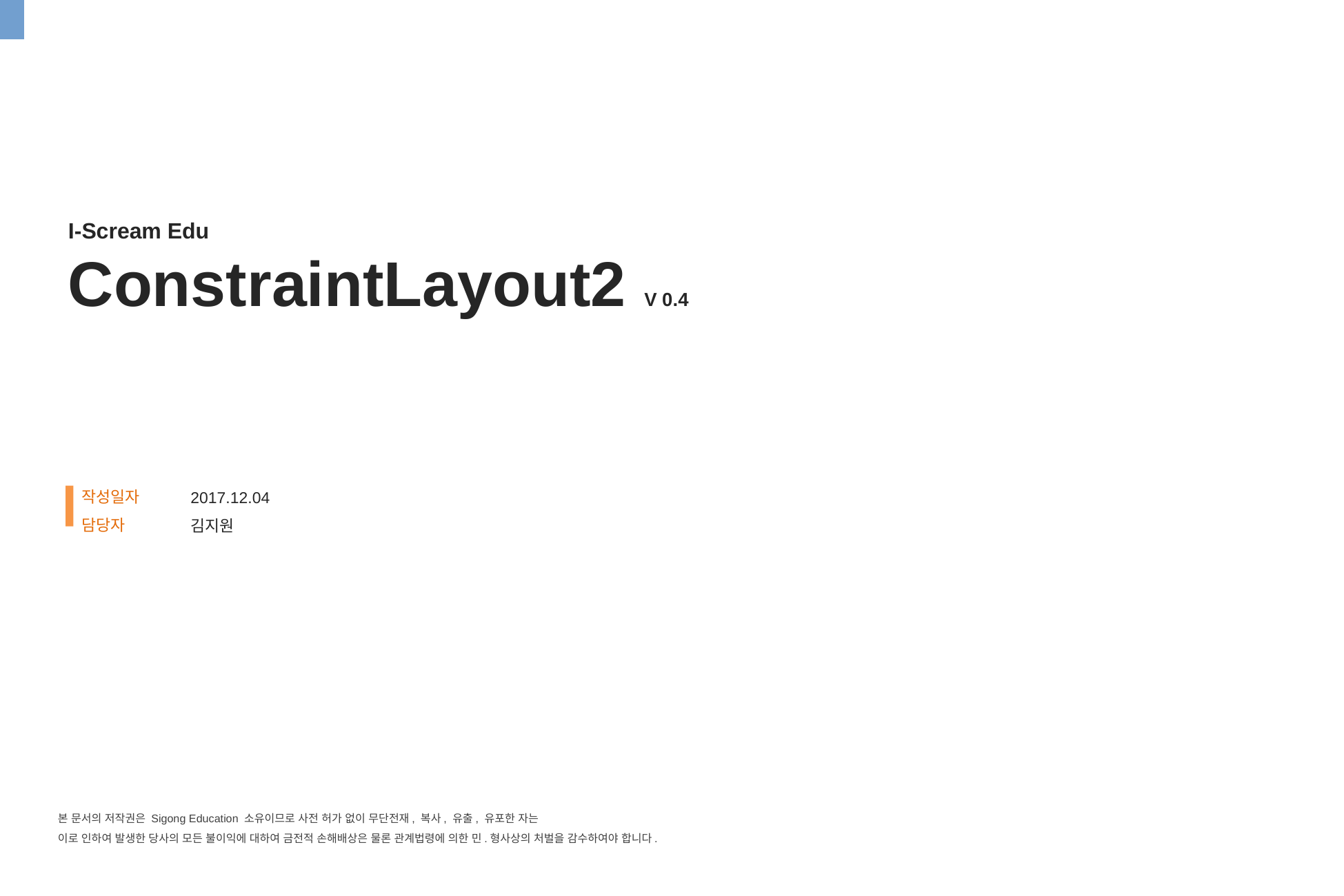

I-Scream Edu
ConstraintLayout2 V 0.4
작성일자
담당자
2017.12.04
김지원

본 문서의 저작권은 Sigong Education 소유이므로 사전 허가 없이 무단전재, 복사, 유출, 유포한 자는
이로 인하여 발생한 당사의 모든 불이익에 대하여 금전적 손해배상은 물론 관계법령에 의한 민.형사상의 처벌을 감수하여야 합니다.